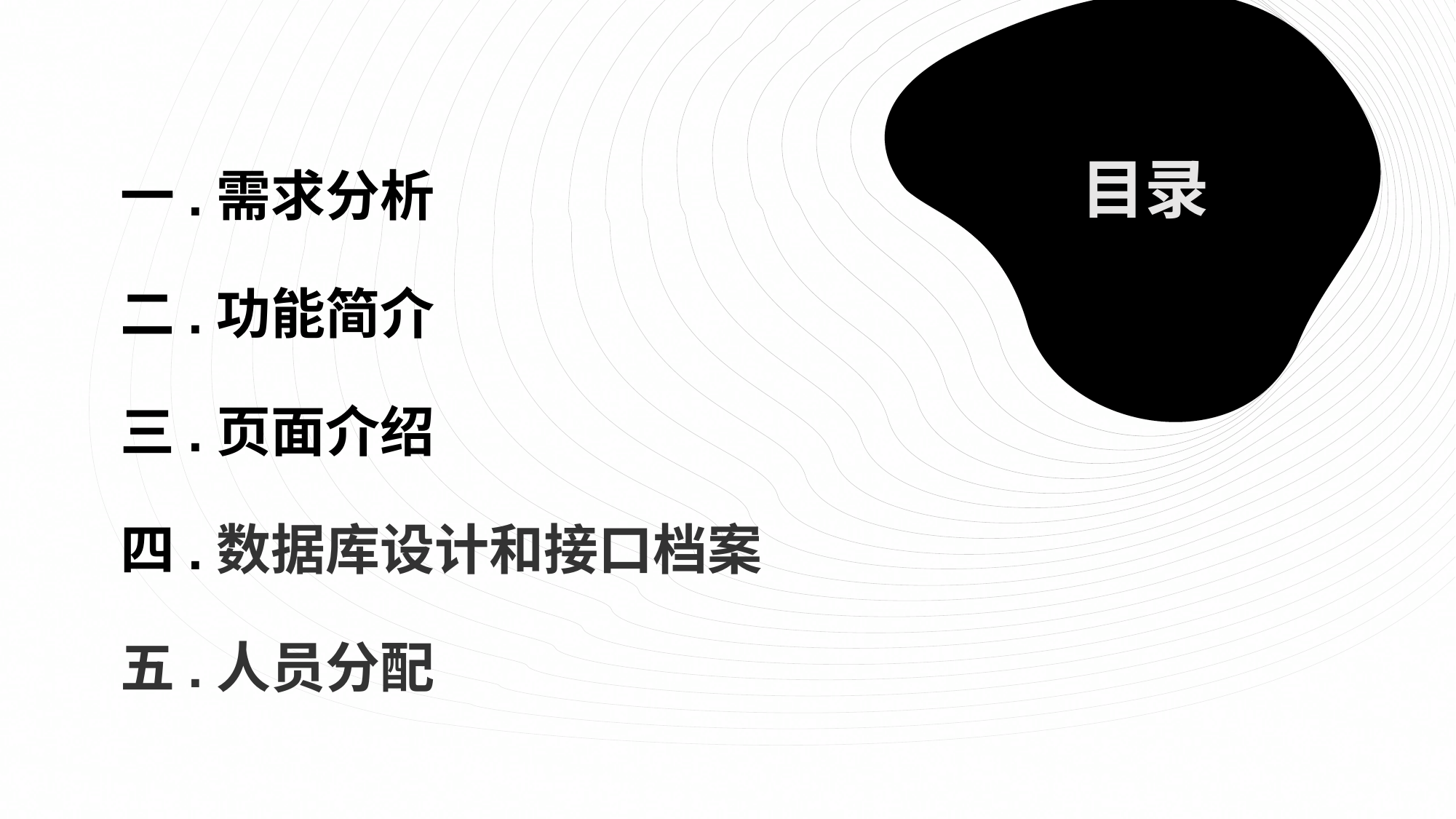

一.需求分析
二.功能简介
三.页面介绍
四.数据库设计和接口档案
五.人员分配
目录